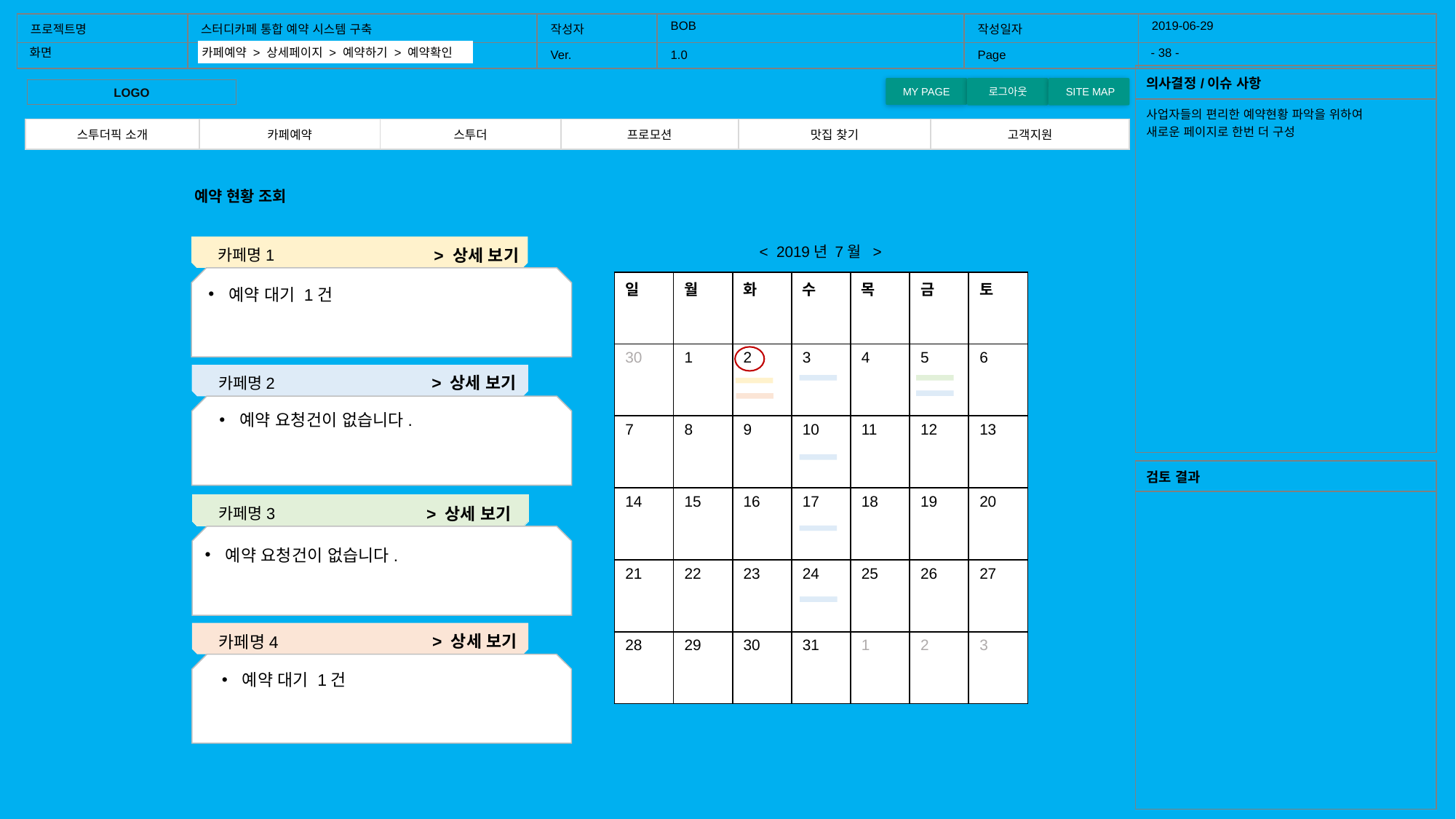

| 프로젝트명 | 스터디카페 통합 예약 시스템 구축 | 작성자 | BOB | 작성일자 | 2019-06-29 |
| --- | --- | --- | --- | --- | --- |
|  |  | Ver. | 1.0 | Page |  |
화면
- 38 -

홈화면
카페예약 > 상세페이지 > 예약하기 > 예약확인
| 의사결정/이슈 사항 |
| --- |
| 사업자들의 편리한 예약현황 파악을 위하여 새로운 페이지로 한번 더 구성 |
MY PAGE
로그아웃
 SITE MAP
LOGO
| 스투더픽 소개 | 카페예약 | 스투더 | 프로모션 | 맛집 찾기 | 고객지원 |
| --- | --- | --- | --- | --- | --- |

예약 현황 조회

<  2019년 7월  >
카페명1
> 상세 보기

| 일 | 월 | 화 | 수 | 목 | 금 | 토 |
| --- | --- | --- | --- | --- | --- | --- |
| 30 | 1 | 2 | 3 | 4 | 5 | 6 |
| 7 | 8 | 9 | 10 | 11 | 12 | 13 |
| 14 | 15 | 16 | 17 | 18 | 19 | 20 |
| 21 | 22 | 23 | 24 | 25 | 26 | 27 |
| 28 | 29 | 30 | 31 | 1 | 2 | 3 |
예약 대기 1건

> 상세 보기
카페명2

예약 요청건이 없습니다.

| 검토 결과 |
| --- |
|  |

카페명3
> 상세 보기

예약 요청건이 없습니다.

> 상세 보기
카페명4

예약 대기 1건